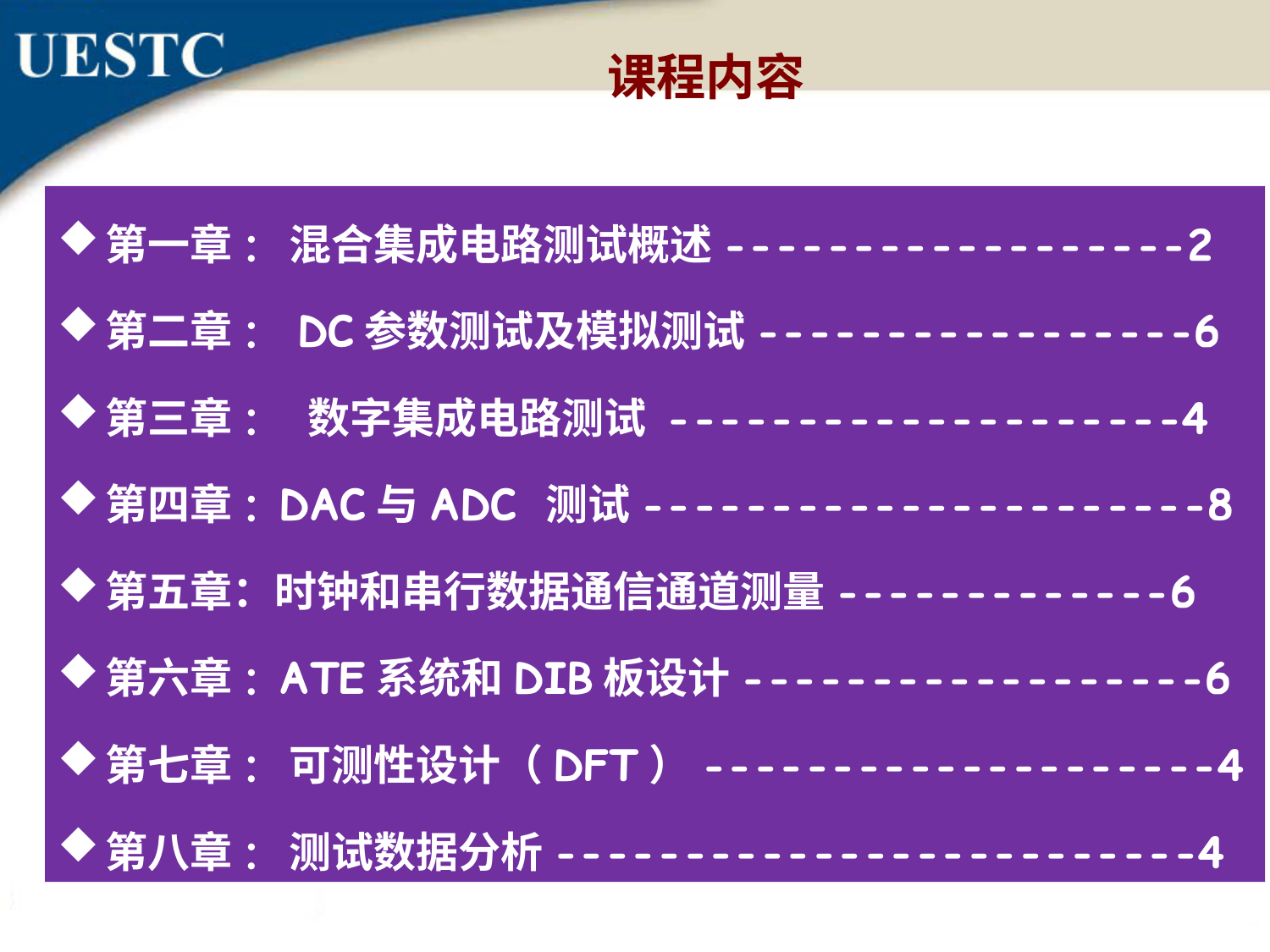

# 课程内容
第一章: 混合集成电路测试概述------------------2
第二章:  DC参数测试及模拟测试-----------------6
第三章:  数字集成电路测试 --------------------4
第四章: DAC与ADC 测试----------------------8
第五章：时钟和串行数据通信通道测量-------------6
第六章: ATE系统和DIB板设计------------------6
第七章: 可测性设计（DFT）--------------------4
第八章: 测试数据分析-------------------------4